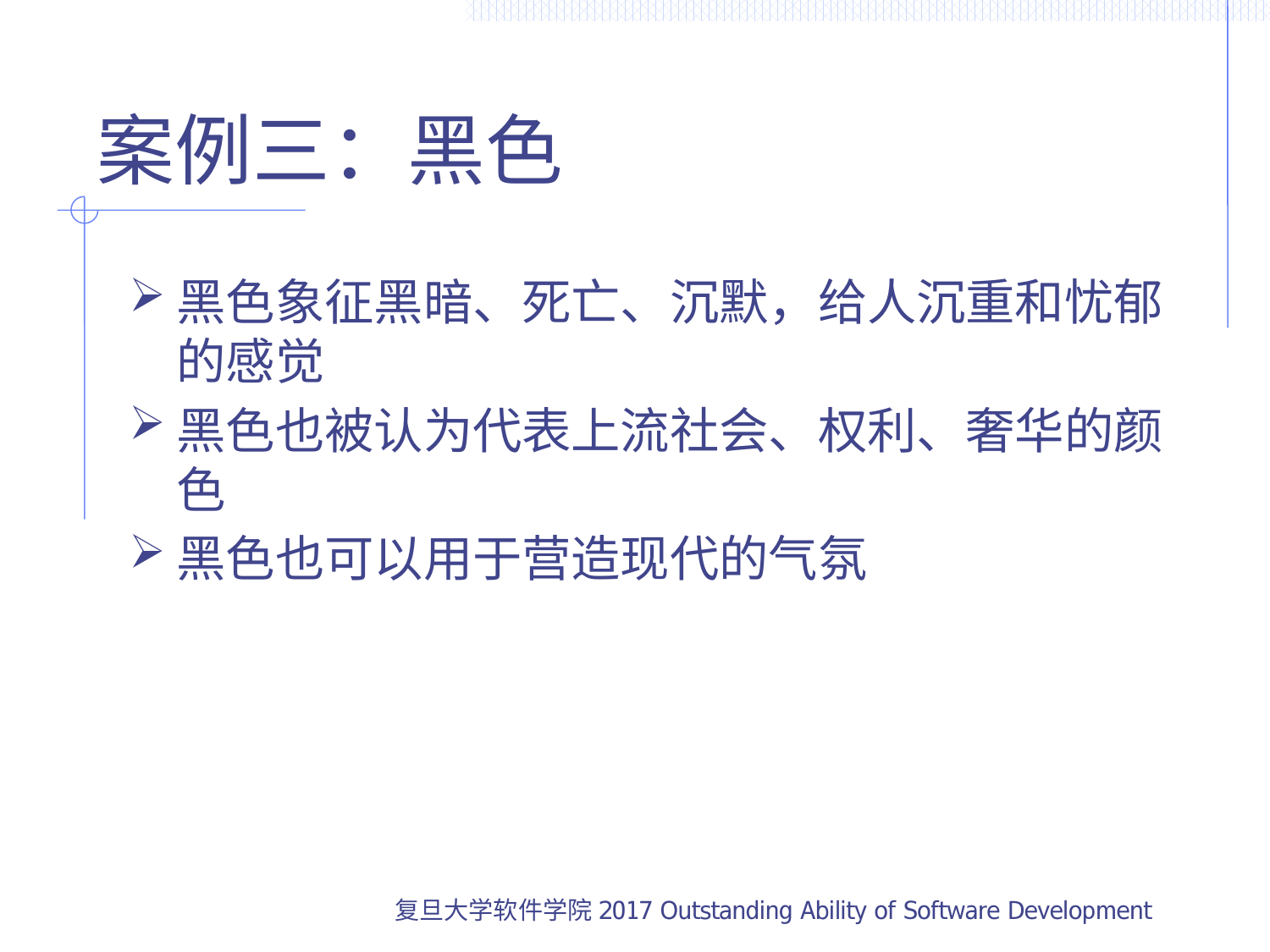

# 案例三：黑色
黑色象征黑暗、死亡、沉默，给人沉重和忧郁的感觉
黑色也被认为代表上流社会、权利、奢华的颜色
黑色也可以用于营造现代的气氛